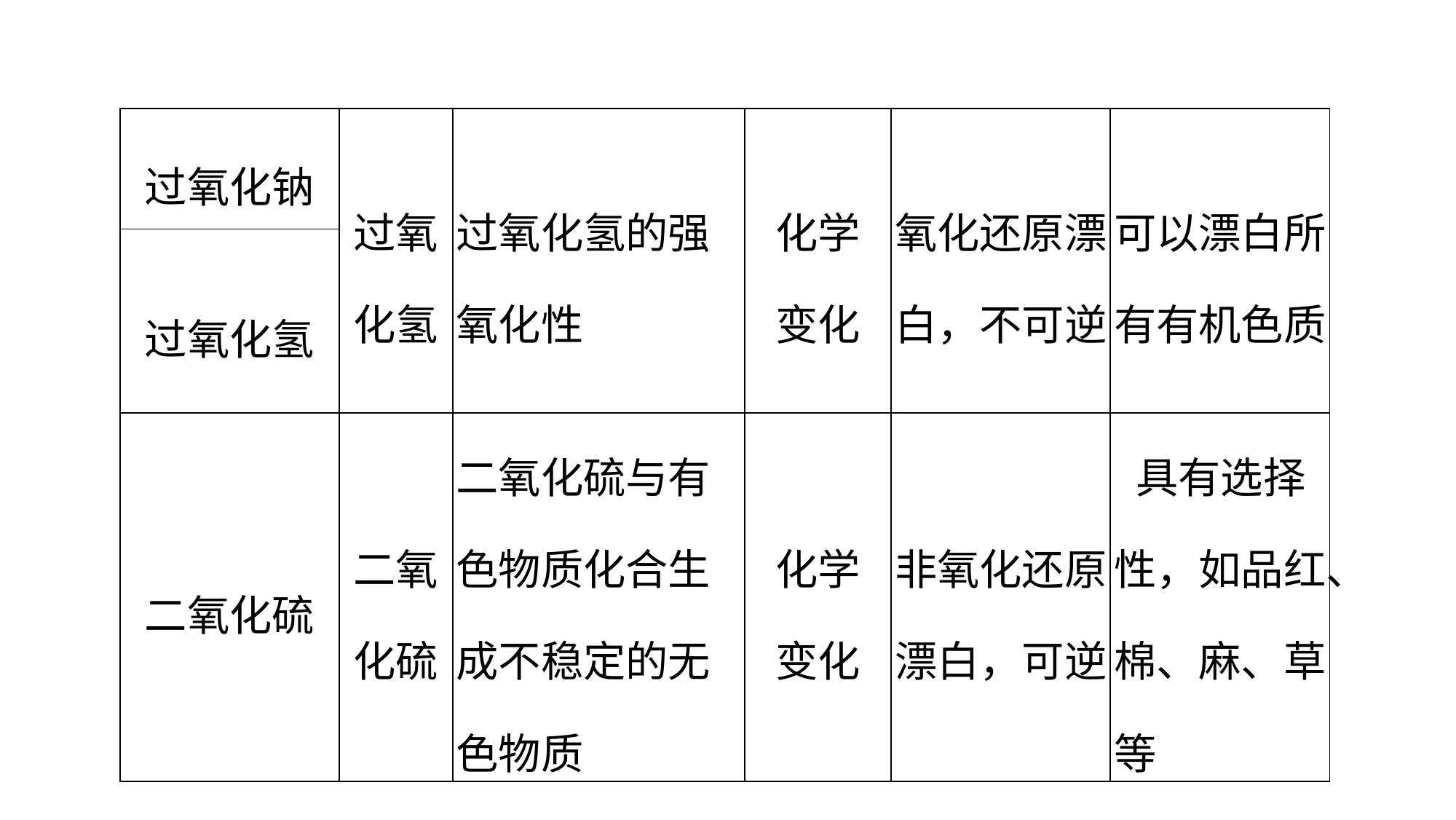

| 过氧化钠 | 过氧 化氢 | 过氧化氢的强氧化性 | 化学 变化 | 氧化还原漂白，不可逆 | 可以漂白所有有机色质 |
| --- | --- | --- | --- | --- | --- |
| 过氧化氢 |  |  |  |  |  |
| 二氧化硫 | 二氧 化硫 | 二氧化硫与有色物质化合生成不稳定的无色物质 | 化学 变化 | 非氧化还原漂白，可逆 | 具有选择性，如品红、棉、麻、草等 |